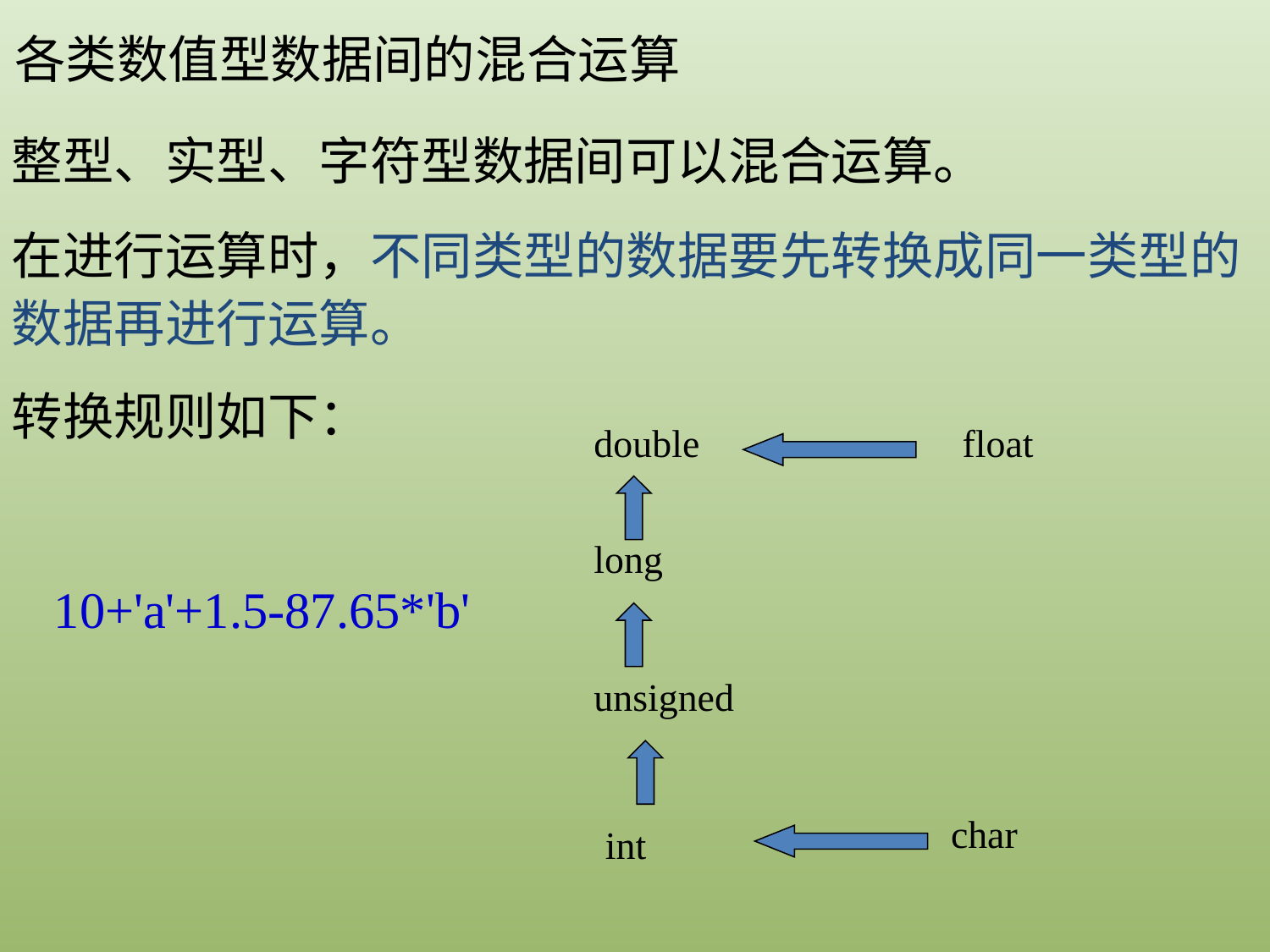

各类数值型数据间的混合运算
整型、实型、字符型数据间可以混合运算。
在进行运算时，不同类型的数据要先转换成同一类型的数据再进行运算。
转换规则如下：
double
float

long

unsigned

char
int

10+'a'+1.5-87.65*'b'
71